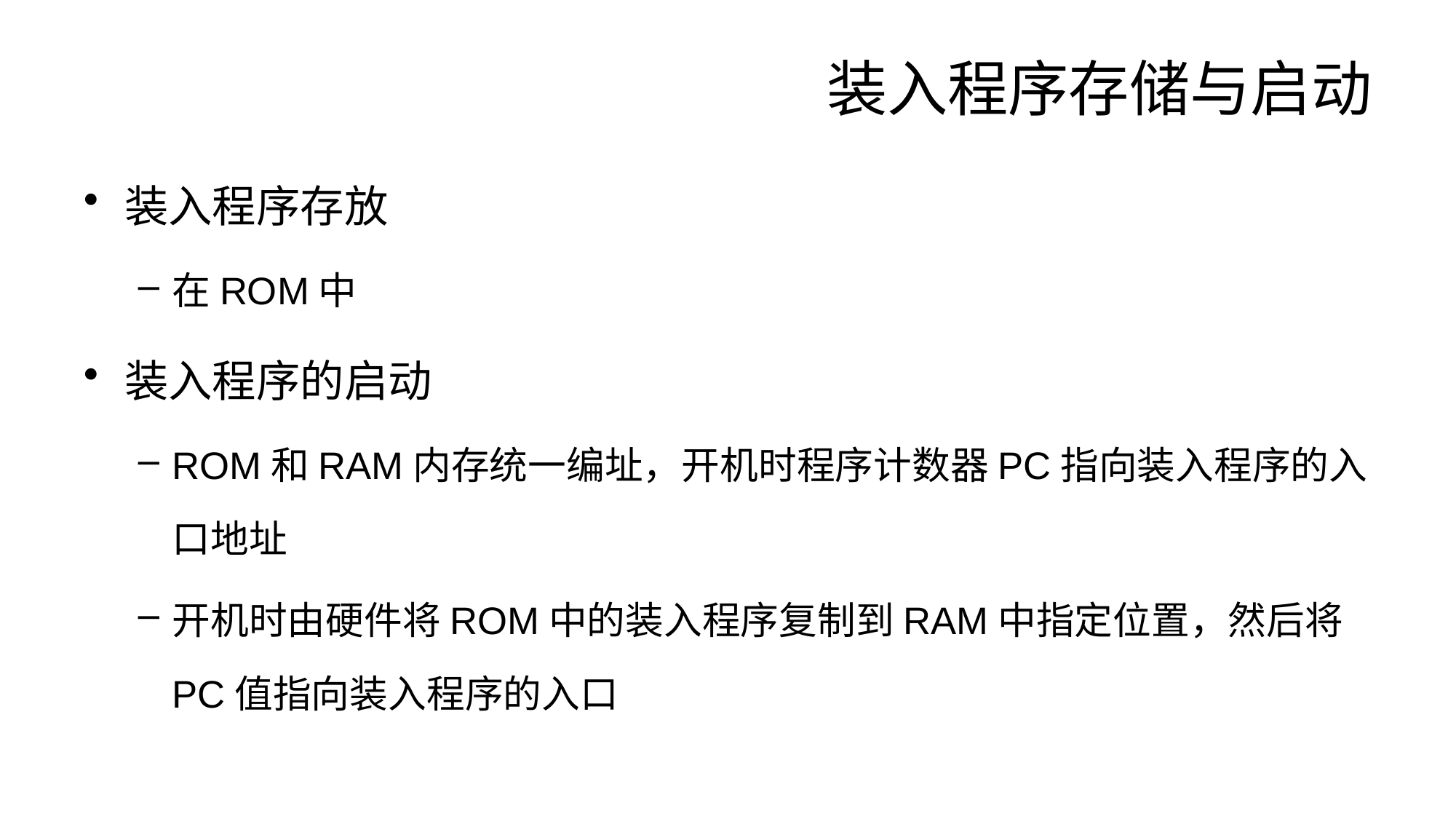

# 装入程序存储与启动
装入程序存放
在ROM中
装入程序的启动
ROM和RAM内存统一编址，开机时程序计数器PC指向装入程序的入口地址
开机时由硬件将ROM中的装入程序复制到RAM中指定位置，然后将PC值指向装入程序的入口